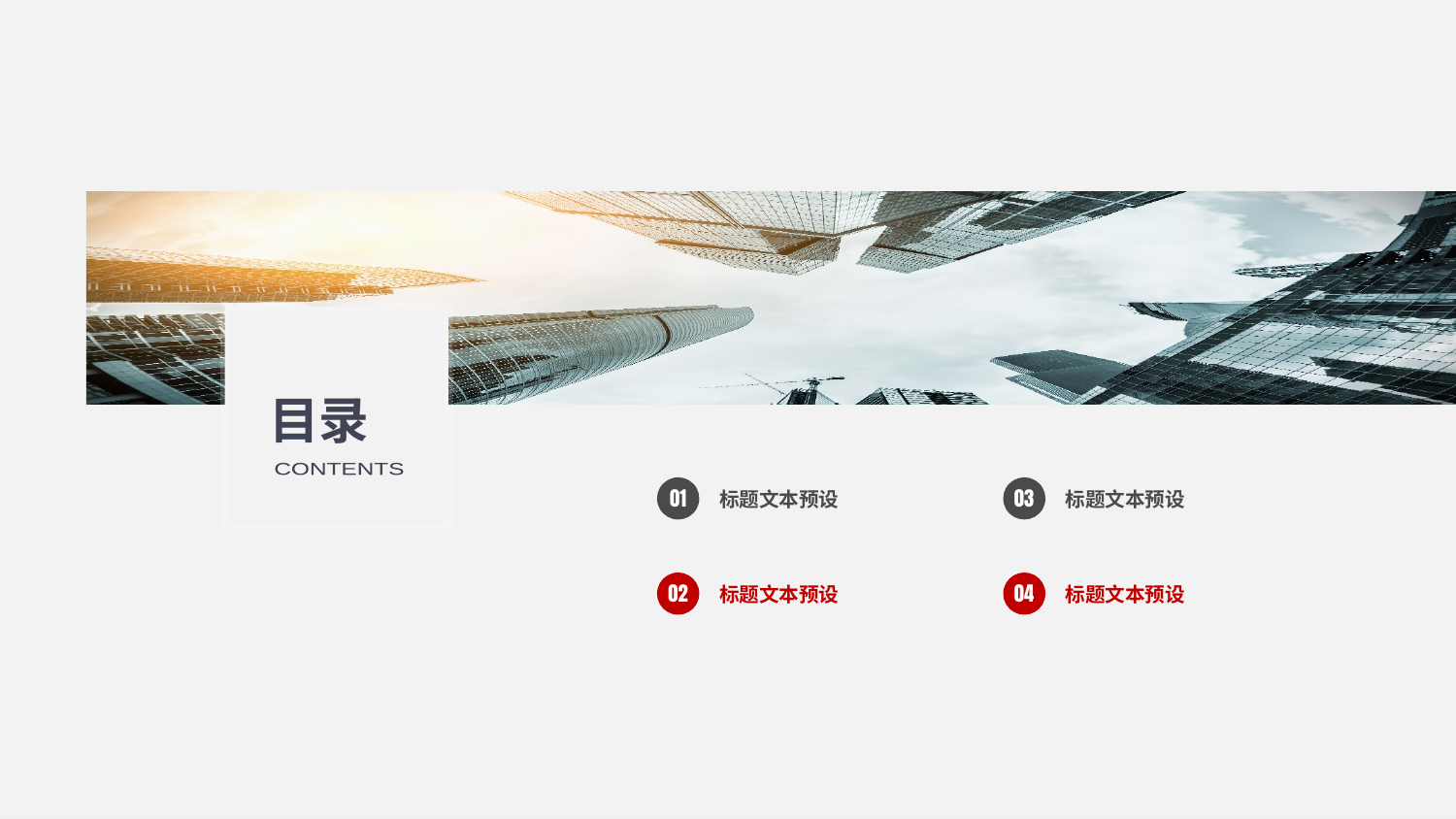

目录
CONTENTS
01
标题文本预设
03
标题文本预设
02
标题文本预设
04
标题文本预设